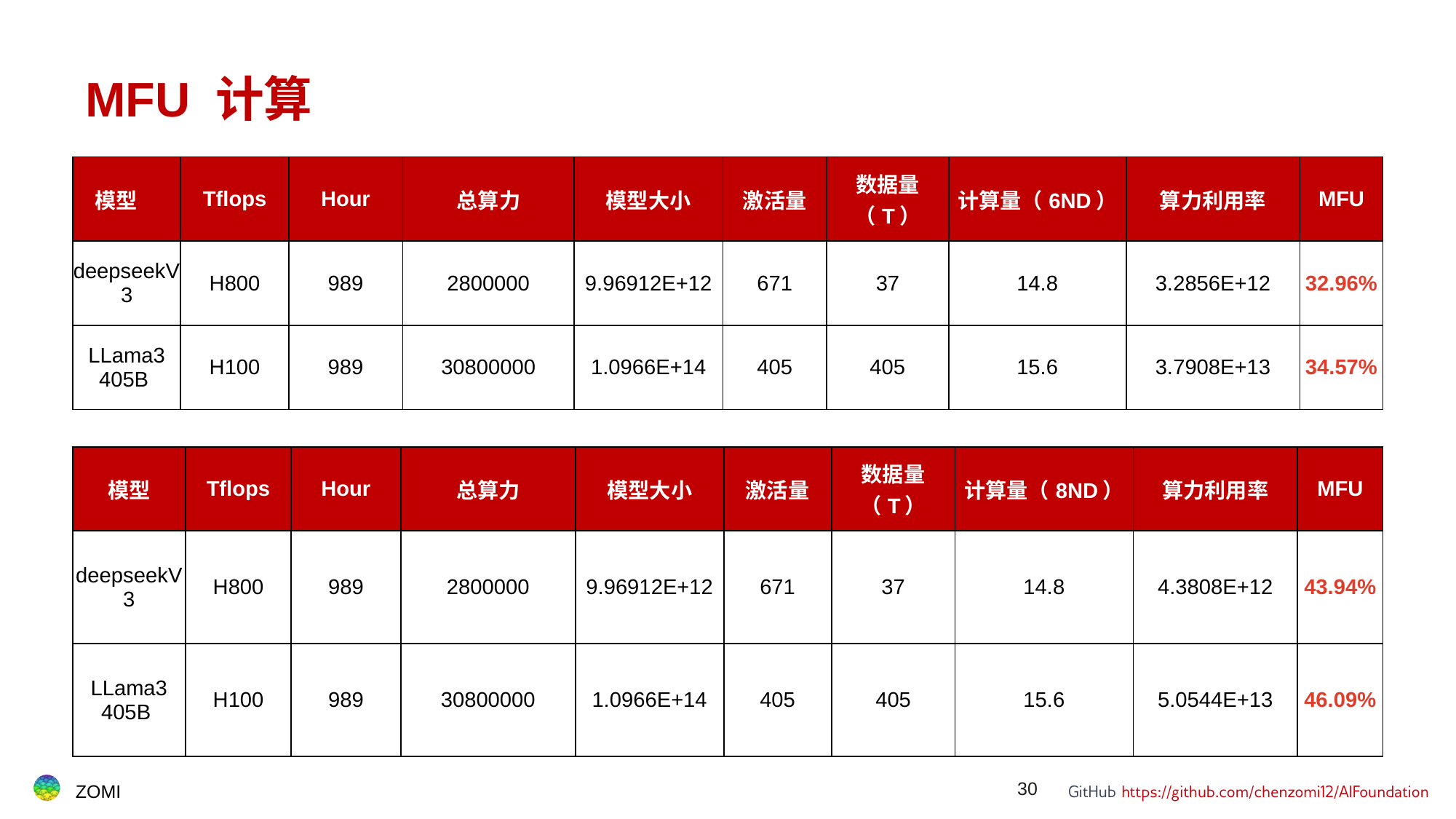

# MFU 计算
| 模型 | Tflops | Hour | 总算力 | 模型大小 | 激活量 | 数据量（T） | 计算量（6ND） | 算力利用率 | MFU |
| --- | --- | --- | --- | --- | --- | --- | --- | --- | --- |
| deepseekV3 | H800 | 989 | 2800000 | 9.96912E+12 | 671 | 37 | 14.8 | 3.2856E+12 | 32.96% |
| LLama3 405B | H100 | 989 | 30800000 | 1.0966E+14 | 405 | 405 | 15.6 | 3.7908E+13 | 34.57% |
| 模型 | Tflops | Hour | 总算力 | 模型大小 | 激活量 | 数据量（T） | 计算量（8ND） | 算力利用率 | MFU |
| --- | --- | --- | --- | --- | --- | --- | --- | --- | --- |
| deepseekV3 | H800 | 989 | 2800000 | 9.96912E+12 | 671 | 37 | 14.8 | 4.3808E+12 | 43.94% |
| LLama3 405B | H100 | 989 | 30800000 | 1.0966E+14 | 405 | 405 | 15.6 | 5.0544E+13 | 46.09% |